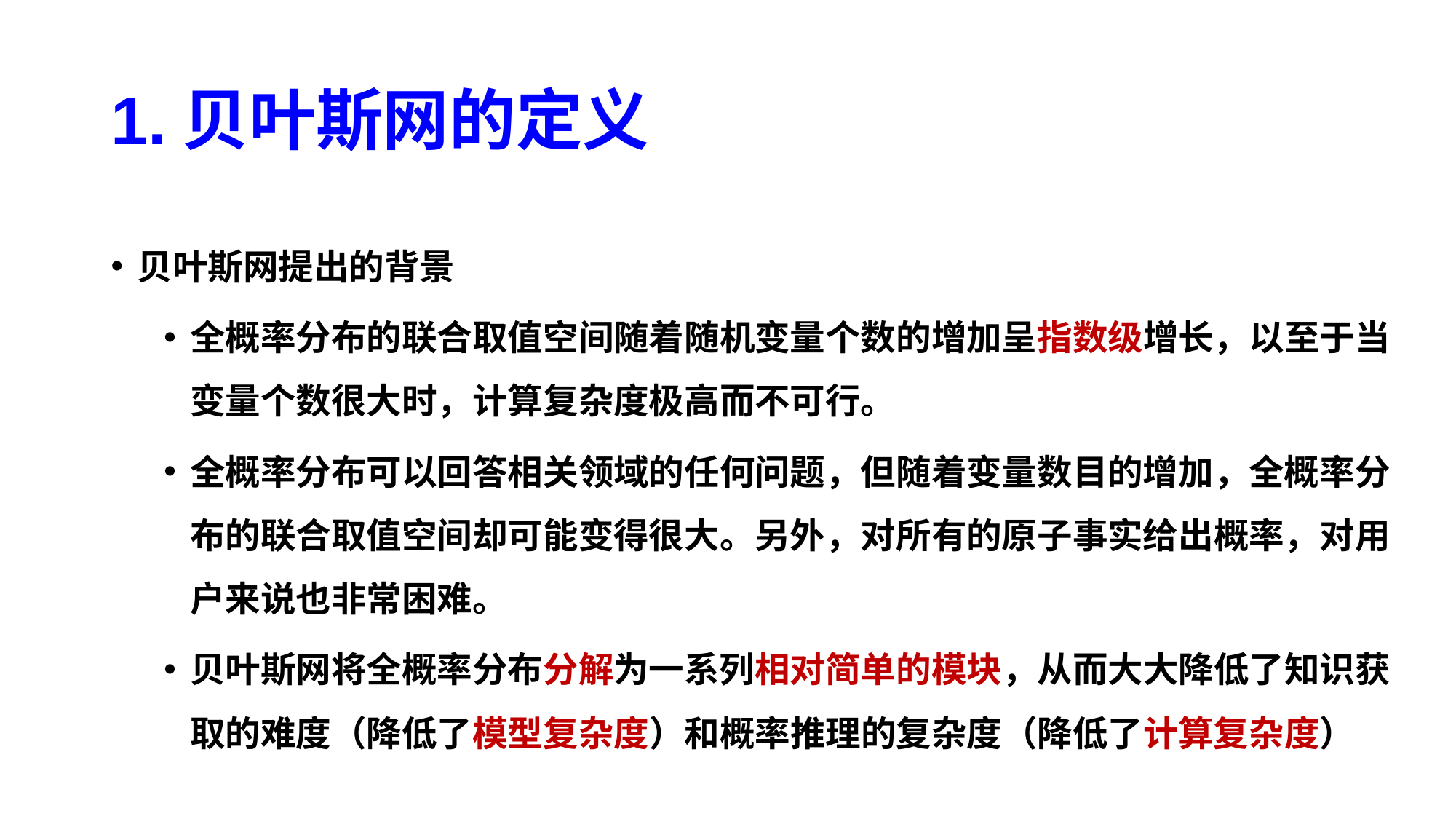

# 1.贝叶斯网的定义
贝叶斯网提出的背景
全概率分布的联合取值空间随着随机变量个数的增加呈指数级增长，以至于当变量个数很大时，计算复杂度极高而不可行。
全概率分布可以回答相关领域的任何问题，但随着变量数目的增加，全概率分布的联合取值空间却可能变得很大。另外，对所有的原子事实给出概率，对用户来说也非常困难。
贝叶斯网将全概率分布分解为一系列相对简单的模块，从而大大降低了知识获取的难度（降低了模型复杂度）和概率推理的复杂度（降低了计算复杂度）